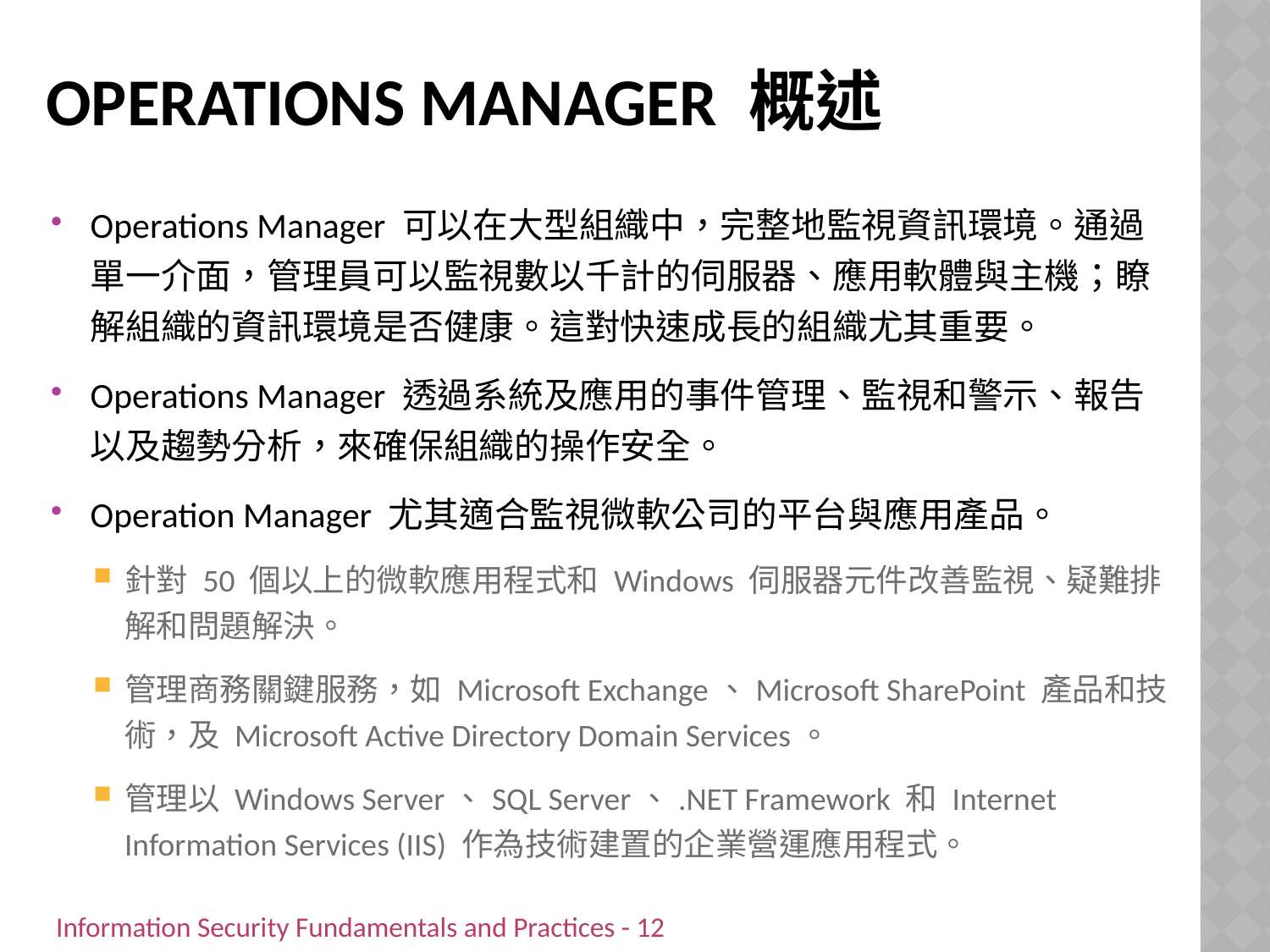

# Operations Manager 概述
Operations Manager 可以在大型組織中，完整地監視資訊環境。通過單一介面，管理員可以監視數以千計的伺服器、應用軟體與主機；瞭解組織的資訊環境是否健康。這對快速成長的組織尤其重要。
Operations Manager 透過系統及應用的事件管理、監視和警示、報告以及趨勢分析，來確保組織的操作安全。
Operation Manager 尤其適合監視微軟公司的平台與應用產品。
針對 50 個以上的微軟應用程式和 Windows 伺服器元件改善監視、疑難排解和問題解決。
管理商務關鍵服務，如 Microsoft Exchange、Microsoft SharePoint 產品和技術，及 Microsoft Active Directory Domain Services。
管理以 Windows Server、SQL Server、.NET Framework 和 Internet Information Services (IIS) 作為技術建置的企業營運應用程式。